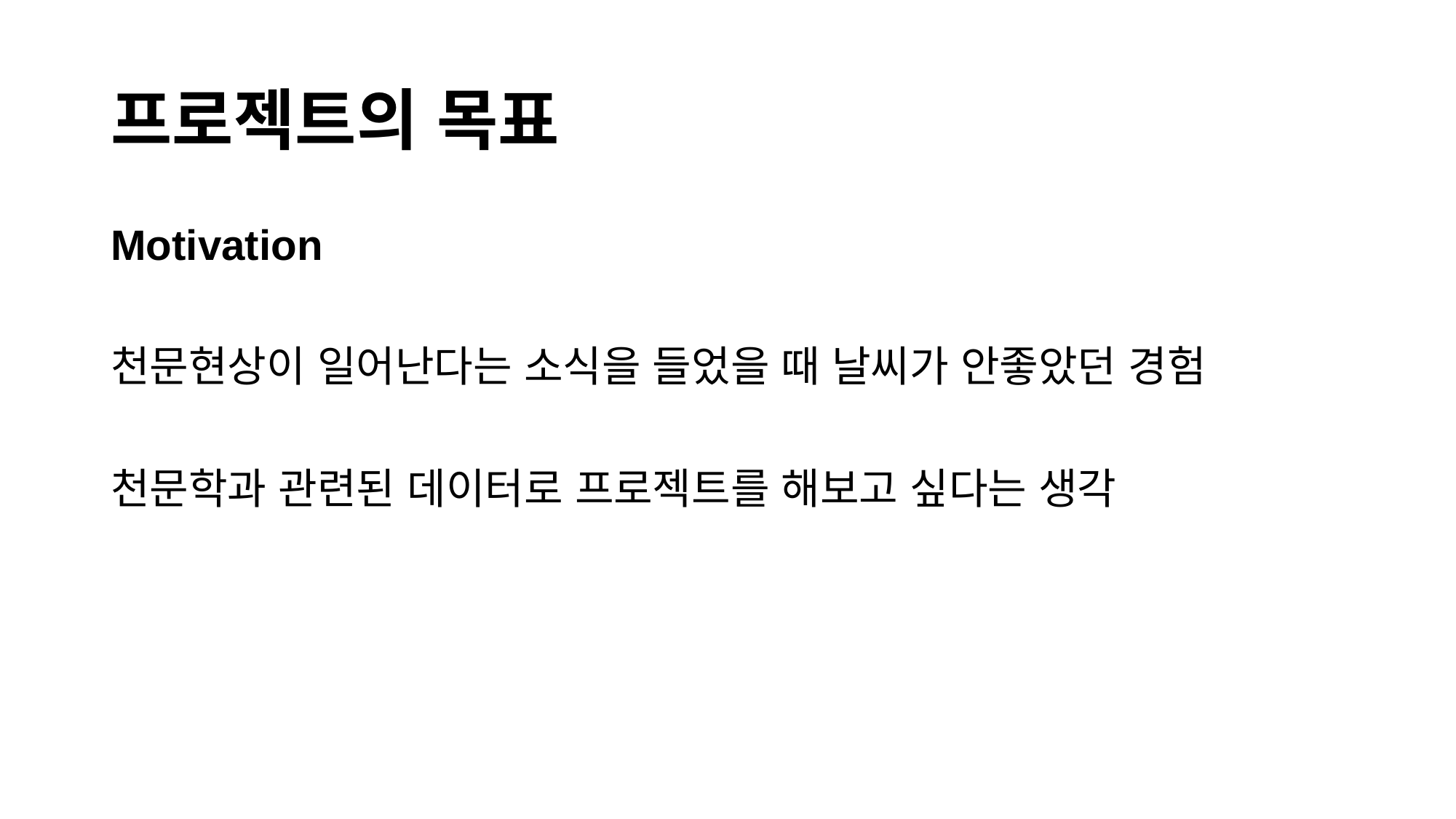

# 프로젝트의 목표
Motivation

천문현상이 일어난다는 소식을 들었을 때 날씨가 안좋았던 경험

천문학과 관련된 데이터로 프로젝트를 해보고 싶다는 생각